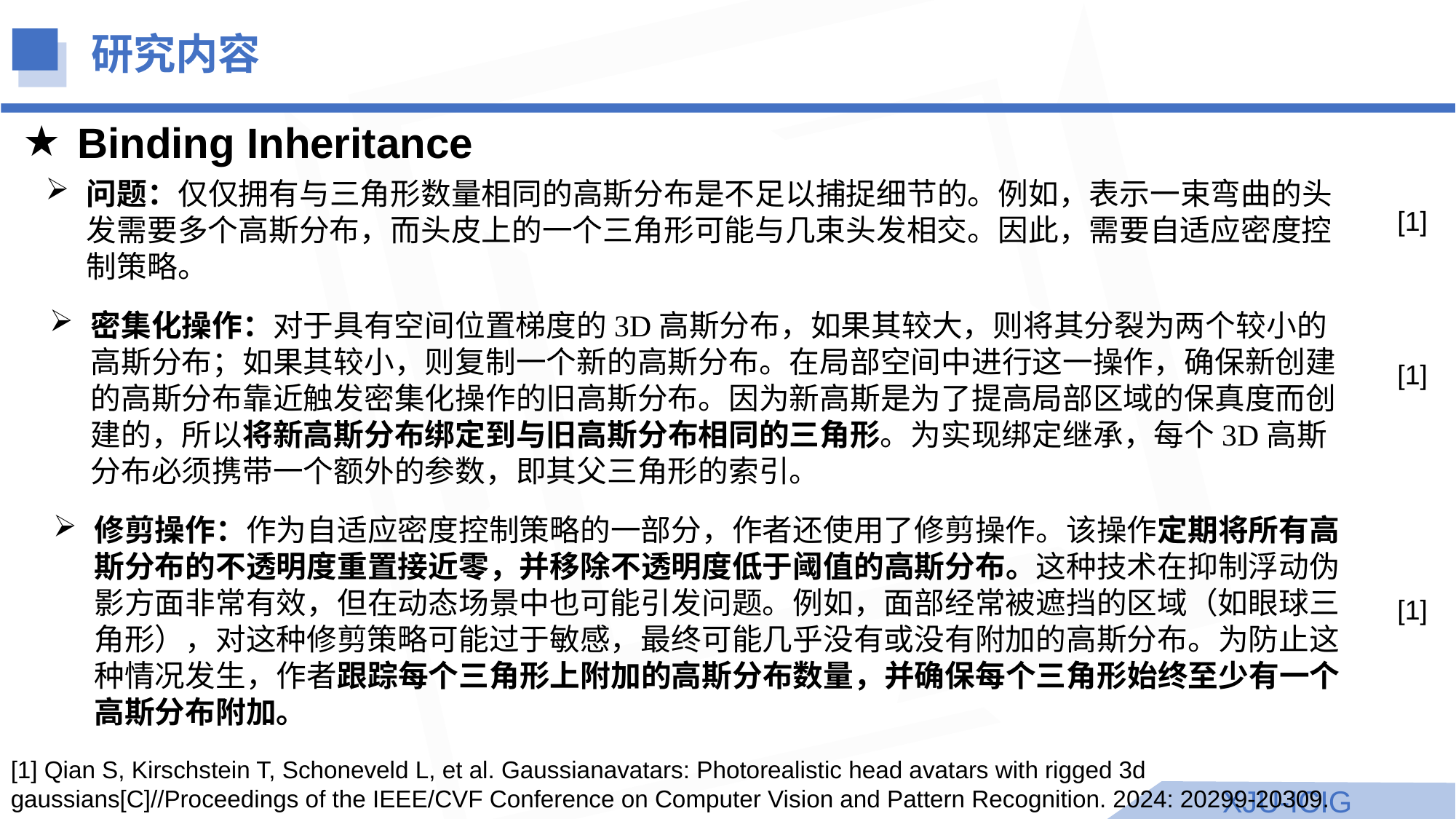

研究内容

Binding Inheritance
问题：仅仅拥有与三角形数量相同的高斯分布是不足以捕捉细节的。例如，表示一束弯曲的头发需要多个高斯分布，而头皮上的一个三角形可能与几束头发相交。因此，需要自适应密度控制策略。
[1]
密集化操作：对于具有空间位置梯度的3D高斯分布，如果其较大，则将其分裂为两个较小的高斯分布；如果其较小，则复制一个新的高斯分布。在局部空间中进行这一操作，确保新创建的高斯分布靠近触发密集化操作的旧高斯分布。因为新高斯是为了提高局部区域的保真度而创建的，所以将新高斯分布绑定到与旧高斯分布相同的三角形。为实现绑定继承，每个3D高斯分布必须携带一个额外的参数，即其父三角形的索引。
[1]
修剪操作：作为自适应密度控制策略的一部分，作者还使用了修剪操作。该操作定期将所有高斯分布的不透明度重置接近零，并移除不透明度低于阈值的高斯分布。这种技术在抑制浮动伪影方面非常有效，但在动态场景中也可能引发问题。例如，面部经常被遮挡的区域（如眼球三角形），对这种修剪策略可能过于敏感，最终可能几乎没有或没有附加的高斯分布。为防止这种情况发生，作者跟踪每个三角形上附加的高斯分布数量，并确保每个三角形始终至少有一个高斯分布附加。
[1]
[1] Qian S, Kirschstein T, Schoneveld L, et al. Gaussianavatars: Photorealistic head avatars with rigged 3d gaussians[C]//Proceedings of the IEEE/CVF Conference on Computer Vision and Pattern Recognition. 2024: 20299-20309.
XJU-ICIG